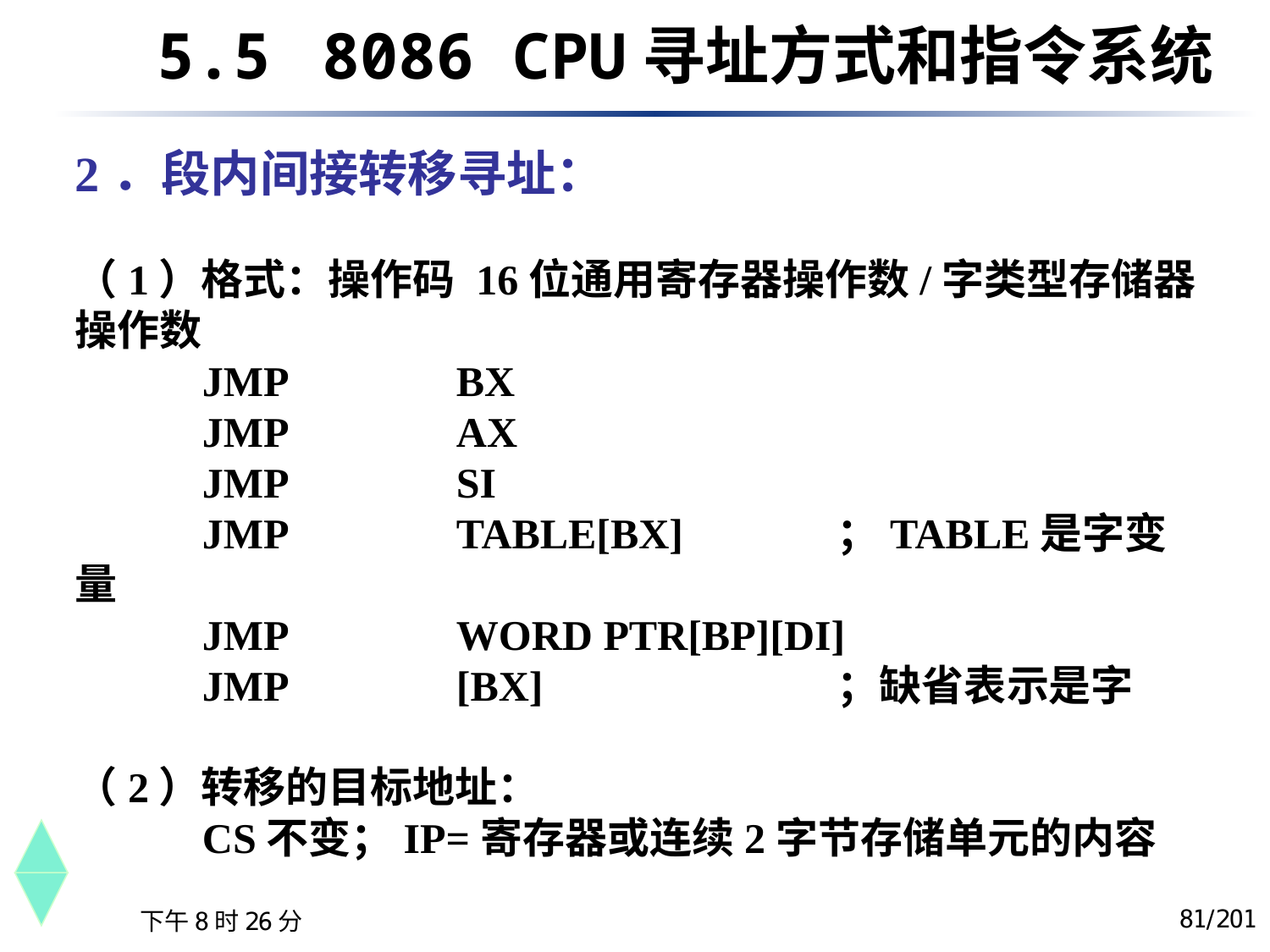

5.5	 8086 CPU寻址方式和指令系统
2．段内间接转移寻址：

（1）格式：操作码	 16位通用寄存器操作数/字类型存储器操作数
	JMP		BX
	JMP		AX
	JMP		SI
	JMP		TABLE[BX]		；TABLE是字变量
	JMP		WORD PTR[BP][DI]
	JMP		[BX]			；缺省表示是字

（2）转移的目标地址：
	CS不变；IP=寄存器或连续2字节存储单元的内容
81/201
下午8时26分